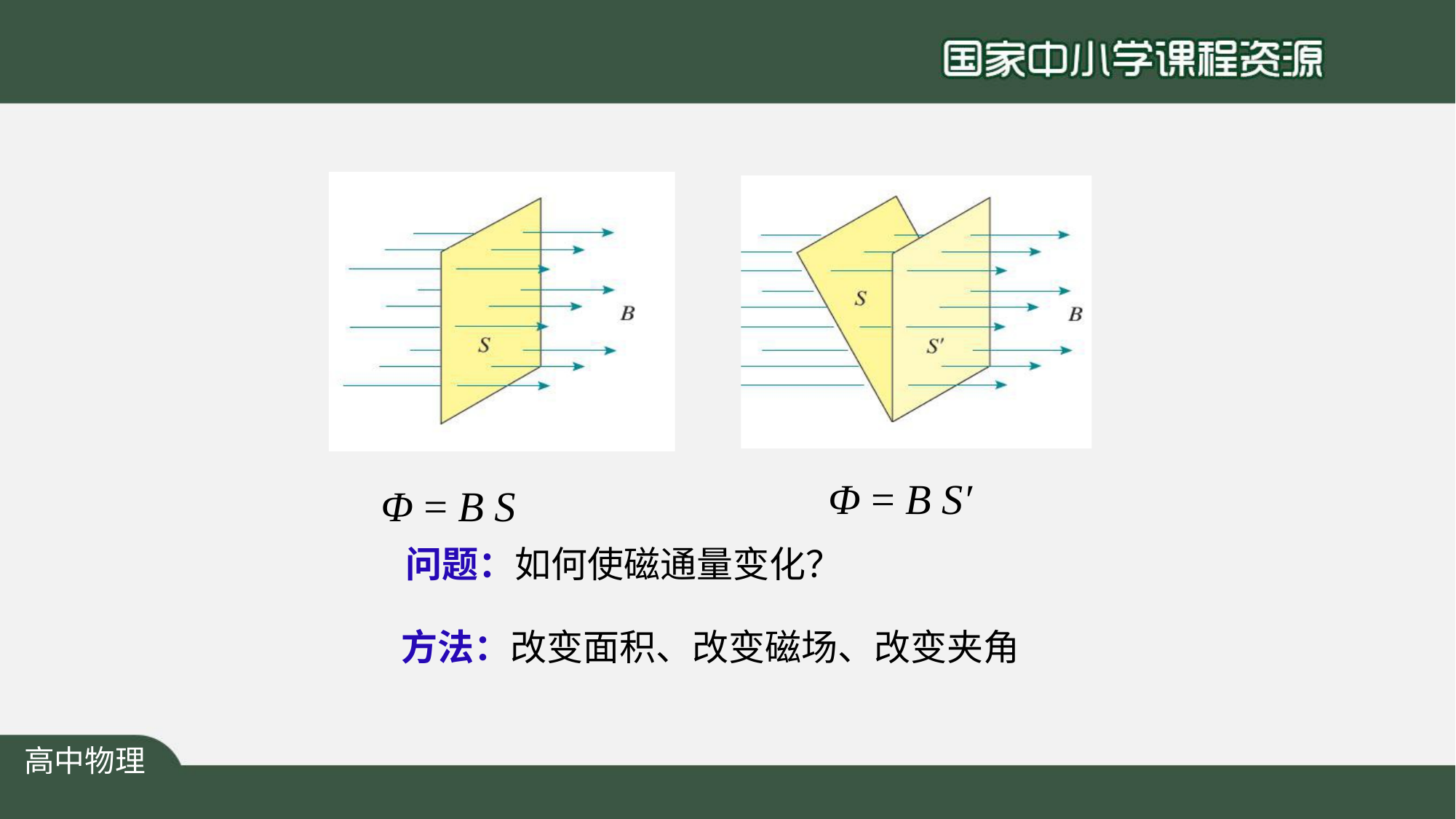

Φ = B S′
Φ = B S
问题：如何使磁通量变化？
方法：改变面积、改变磁场、改变夹角
高中物理